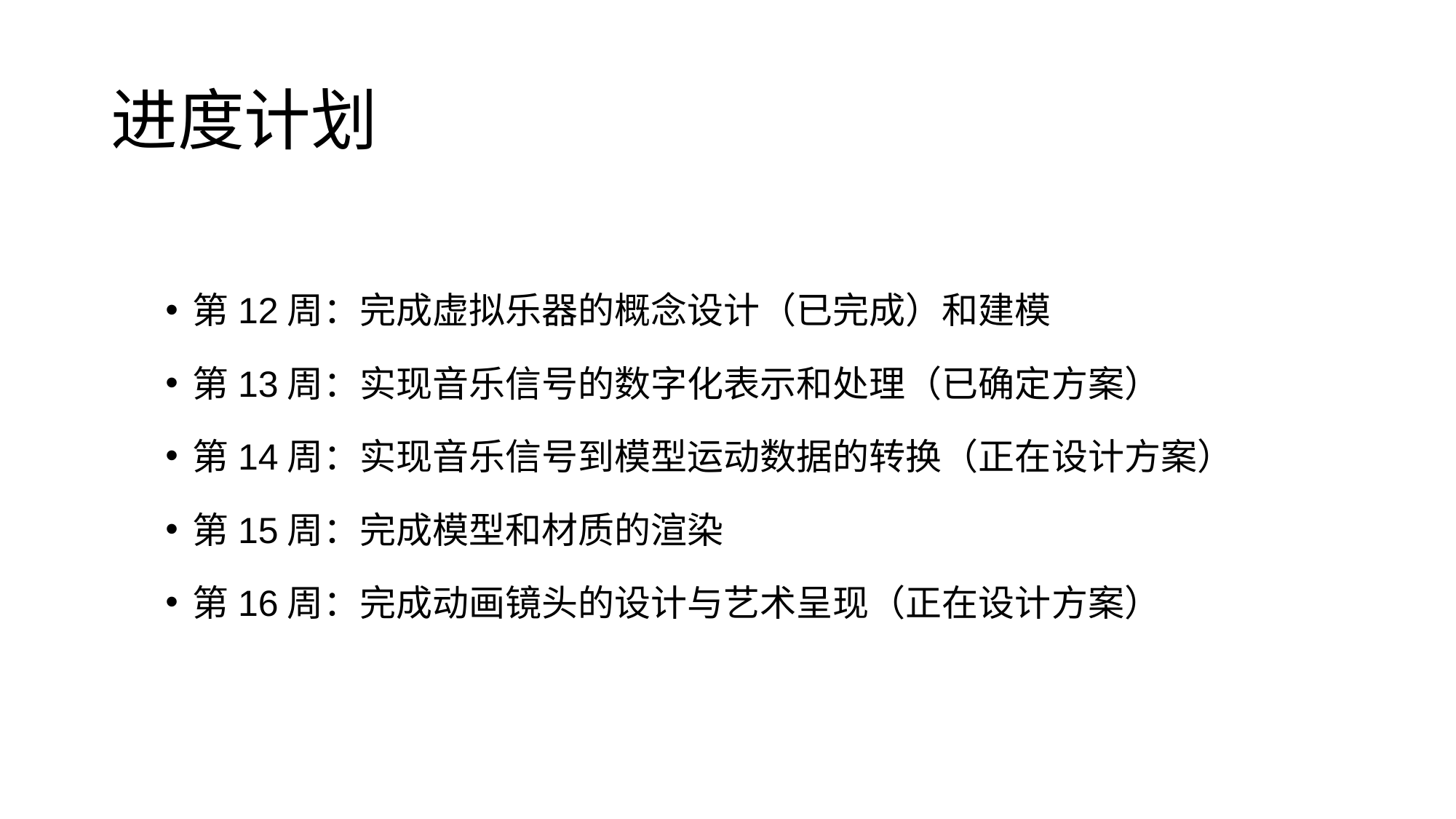

# 进度计划
第12周：完成虚拟乐器的概念设计（已完成）和建模
第13周：实现音乐信号的数字化表示和处理（已确定方案）
第14周：实现音乐信号到模型运动数据的转换（正在设计方案）
第15周：完成模型和材质的渲染
第16周：完成动画镜头的设计与艺术呈现（正在设计方案）